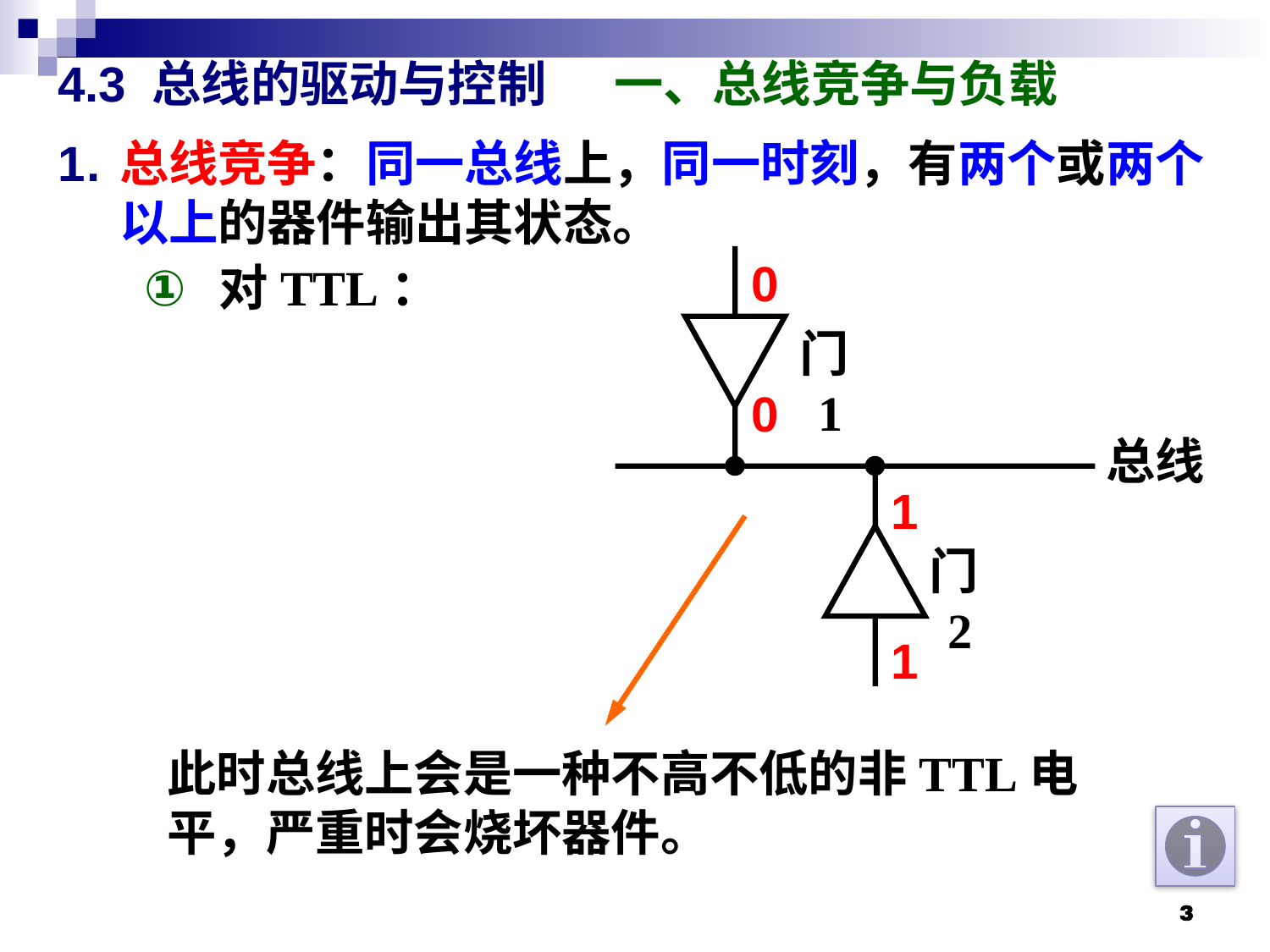

# 4.3 总线的驱动与控制      一、总线竞争与负载
总线竞争：同一总线上，同一时刻，有两个或两个以上的器件输出其状态。
对TTL：
0

门1
0

总线

1

门2

1
此时总线上会是一种不高不低的非TTL电平，严重时会烧坏器件。

3